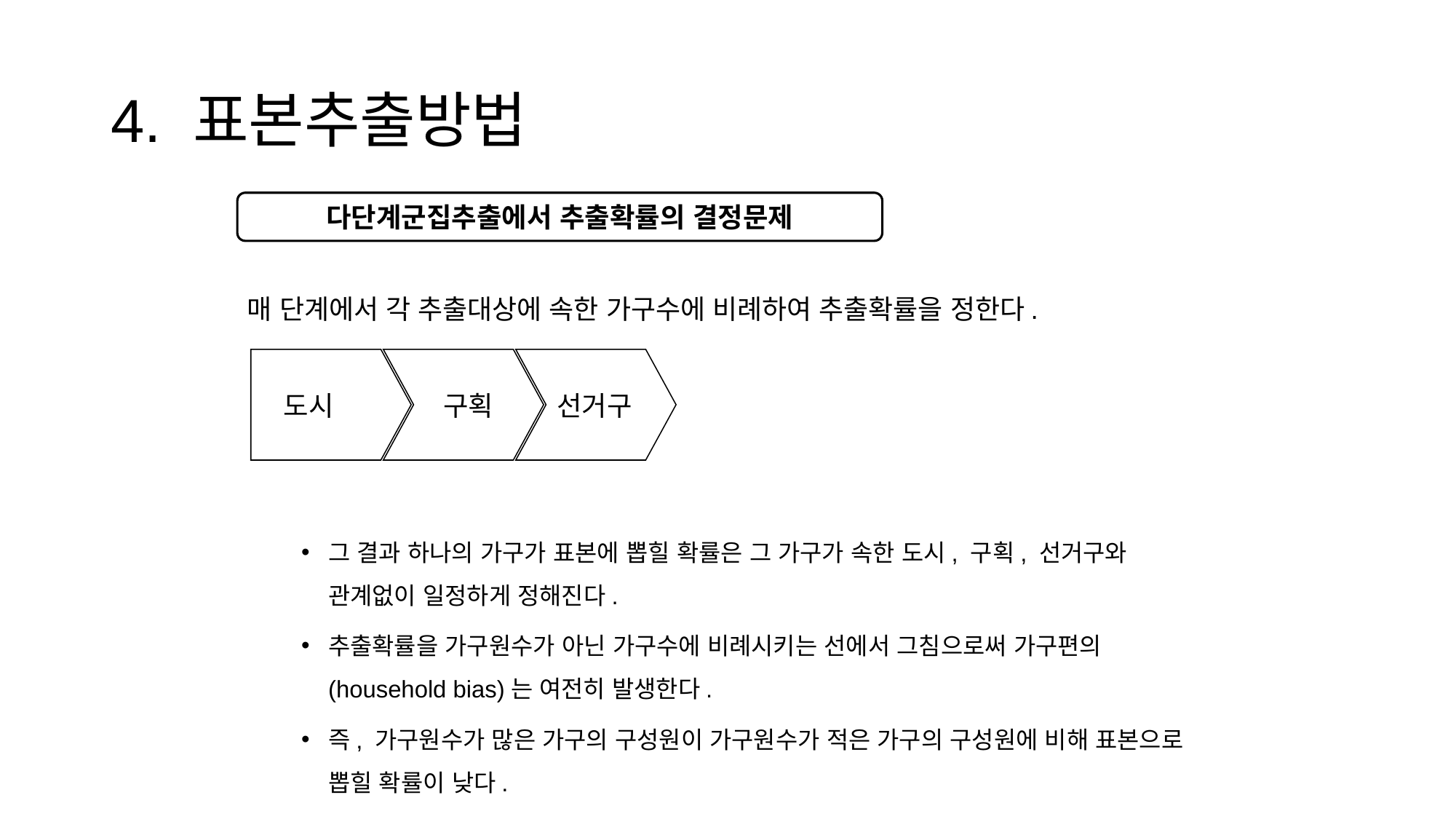

# 4. 표본추출방법

매 단계에서 각 추출대상에 속한 가구수에 비례하여 추출확률을 정한다.

그 결과 하나의 가구가 표본에 뽑힐 확률은 그 가구가 속한 도시, 구획, 선거구와 관계없이 일정하게 정해진다.
추출확률을 가구원수가 아닌 가구수에 비례시키는 선에서 그침으로써 가구편의(household bias)는 여전히 발생한다.
즉, 가구원수가 많은 가구의 구성원이 가구원수가 적은 가구의 구성원에 비해 표본으로 뽑힐 확률이 낮다.

다단계군집추출에서 추출확률의 결정문제
  도시
  구획
선거구